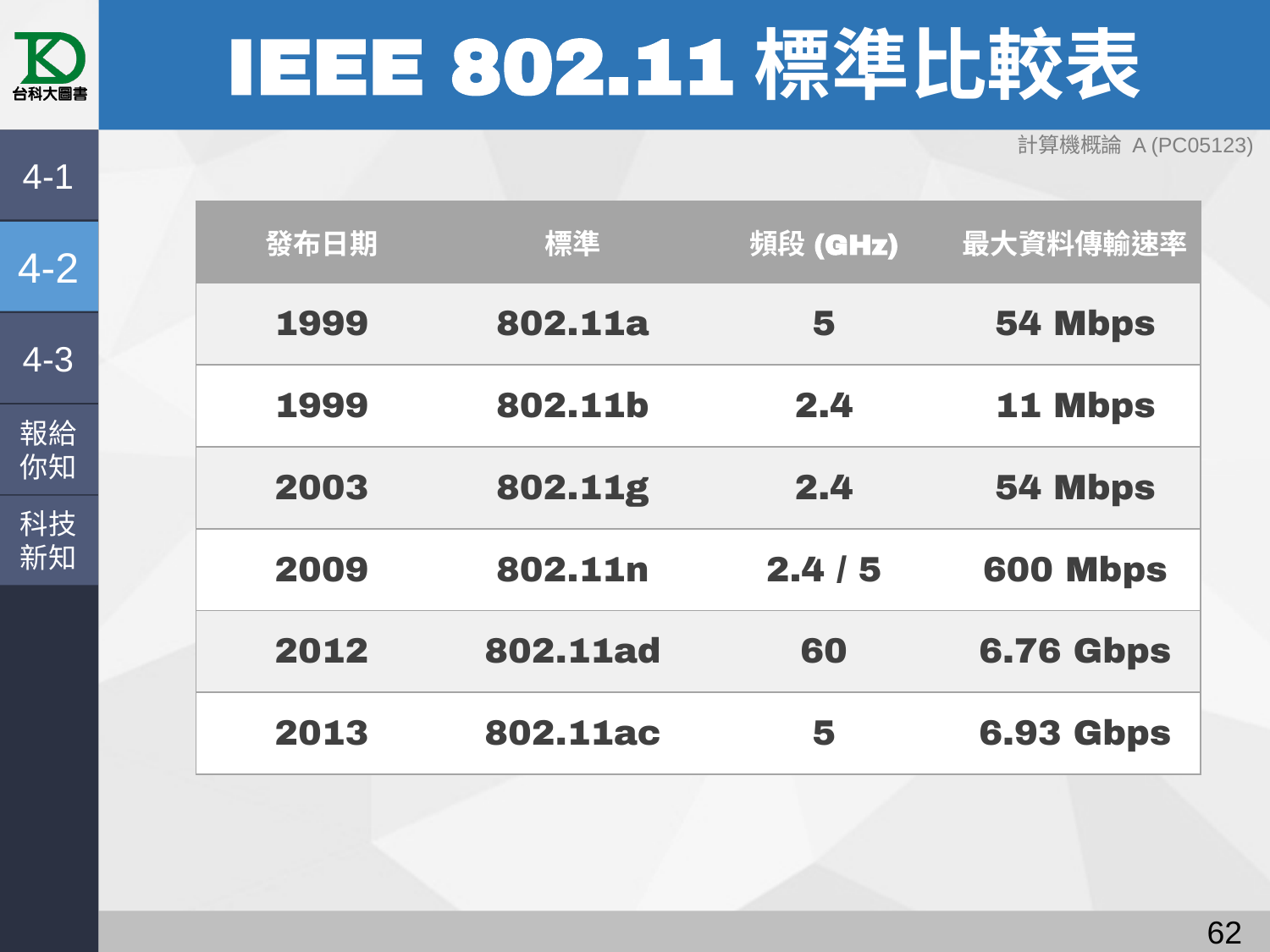

# IEEE 802.11標準比較表
4-1
| 發布日期 | 標準 | 頻段(GHz) | 最大資料傳輸速率 |
| --- | --- | --- | --- |
| 1999 | 802.11a | 5 | 54 Mbps |
| 1999 | 802.11b | 2.4 | 11 Mbps |
| 2003 | 802.11g | 2.4 | 54 Mbps |
| 2009 | 802.11n | 2.4 / 5 | 600 Mbps |
| 2012 | 802.11ad | 60 | 6.76 Gbps |
| 2013 | 802.11ac | 5 | 6.93 Gbps |
4-2
4-3
報給
你知
科技
新知
62